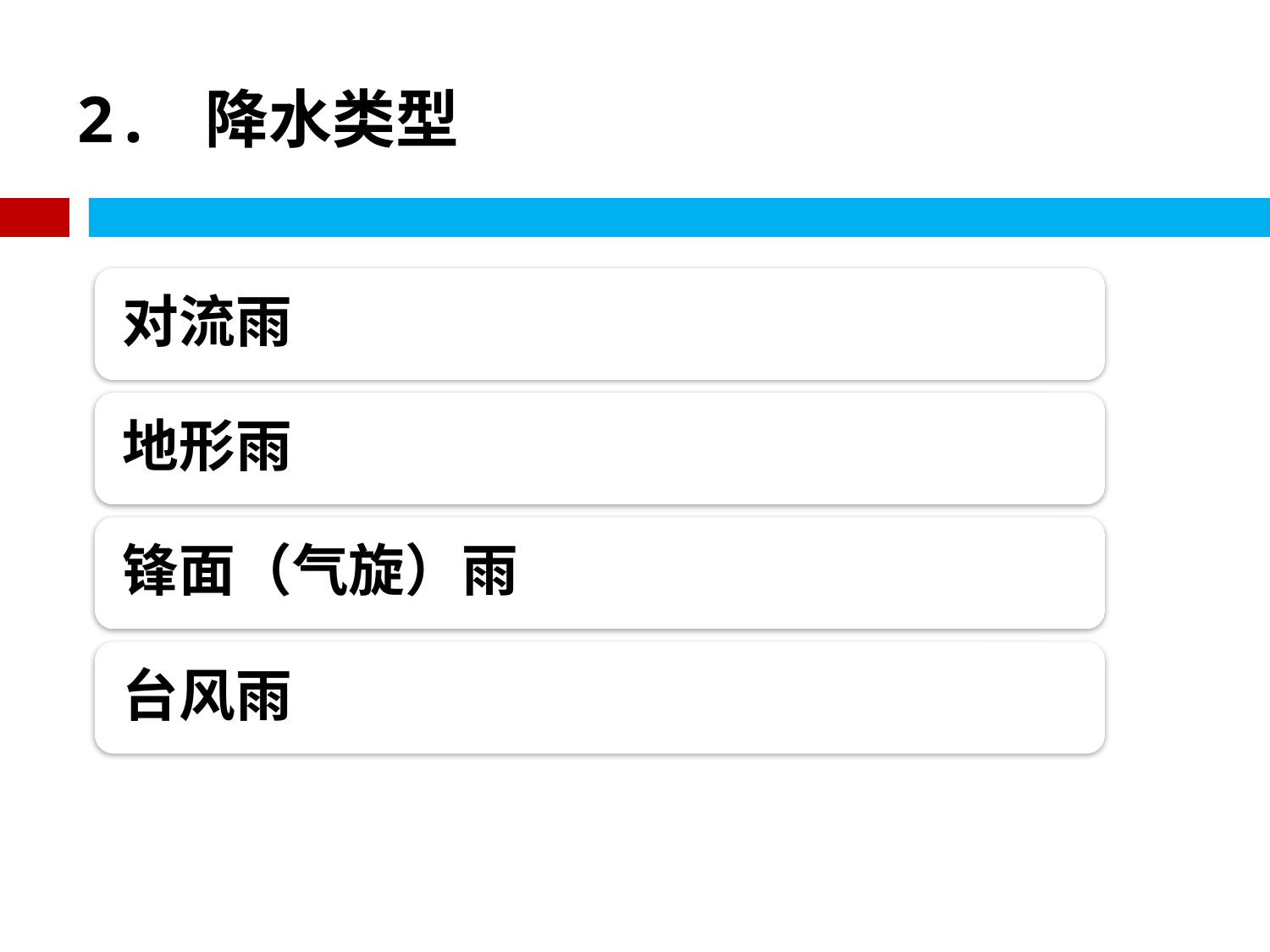

# 2. 降水类型
对流雨
地形雨
锋面（气旋）雨
台风雨